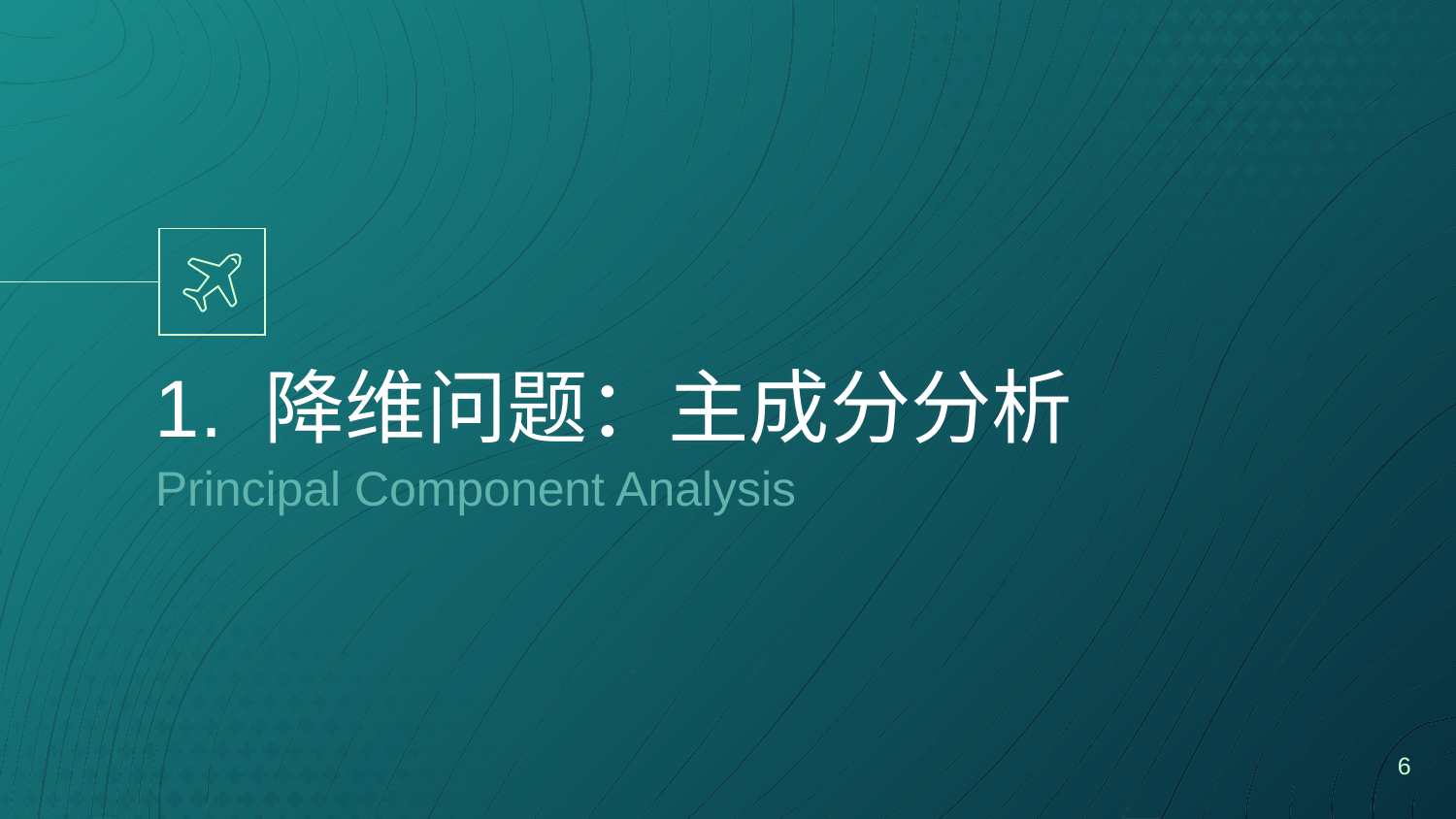

# 1. 降维问题：主成分分析
Principal Component Analysis
6